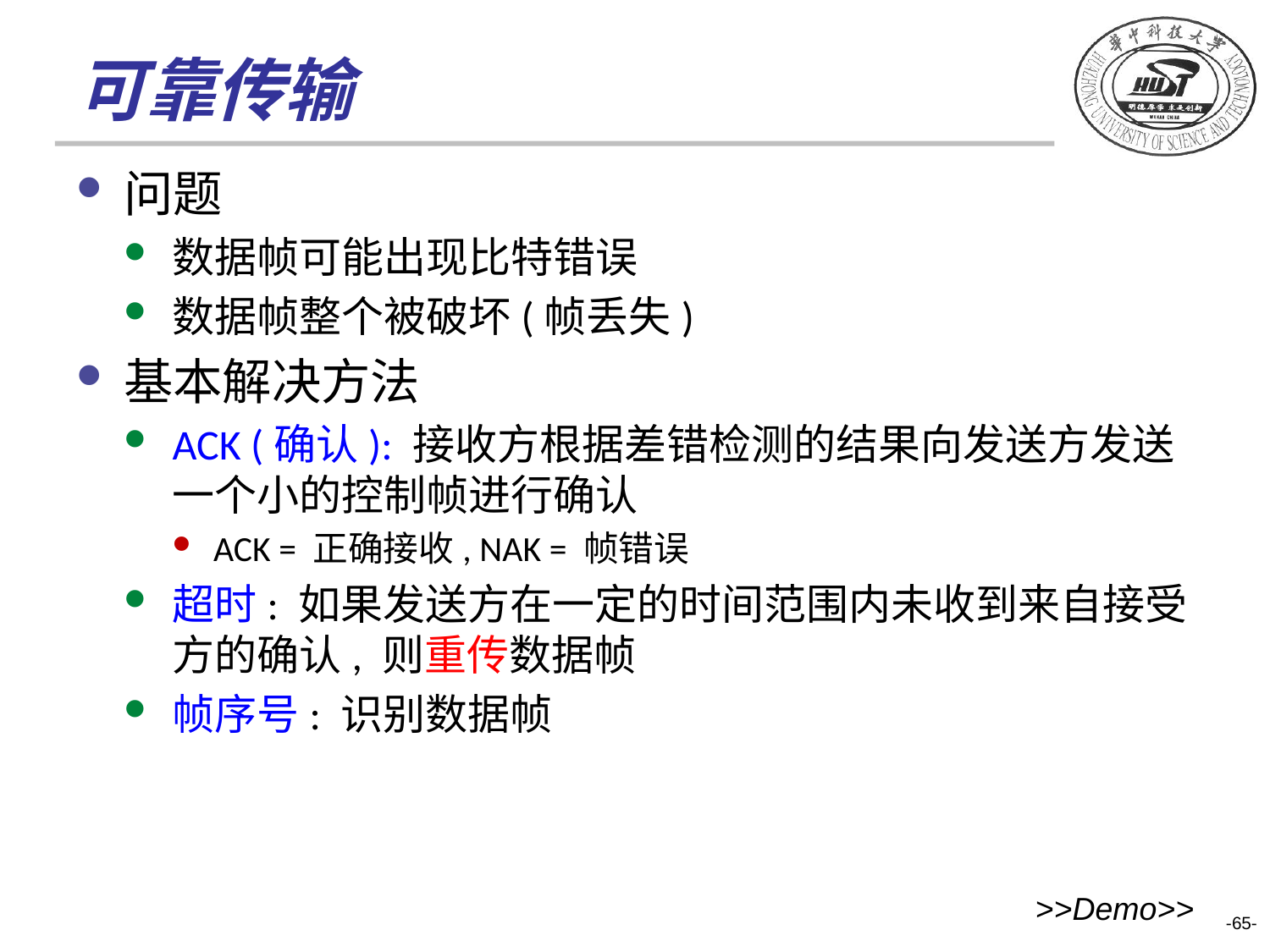

# 可靠传输
问题
数据帧可能出现比特错误
数据帧整个被破坏(帧丢失)
基本解决方法
ACK (确认): 接收方根据差错检测的结果向发送方发送一个小的控制帧进行确认
ACK = 正确接收, NAK = 帧错误
超时: 如果发送方在一定的时间范围内未收到来自接受方的确认, 则重传数据帧
帧序号: 识别数据帧

>>Demo>>
-65-